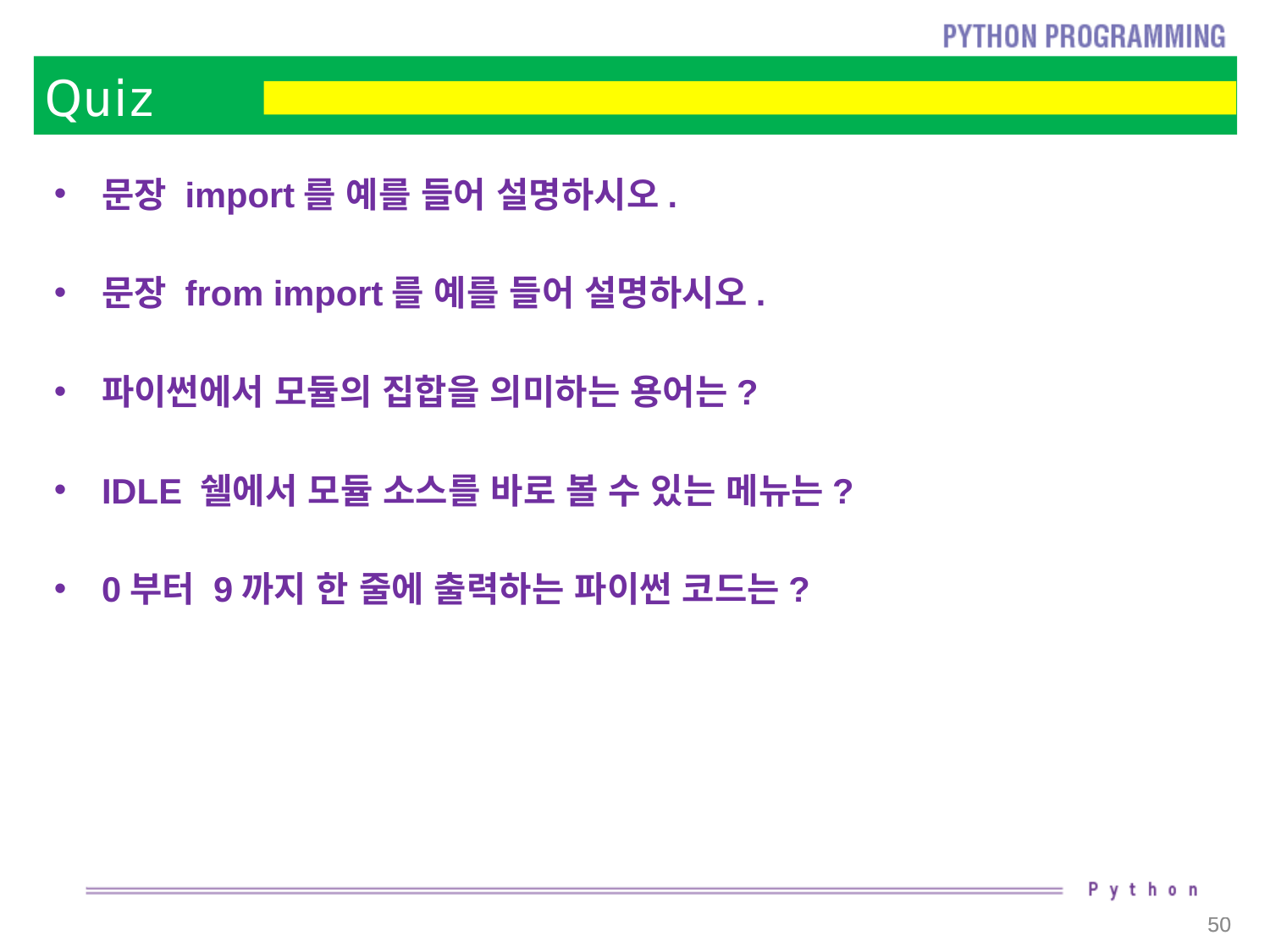

# Quiz

문장 import를 예를 들어 설명하시오.

문장 from import를 예를 들어 설명하시오.

파이썬에서 모듈의 집합을 의미하는 용어는?

IDLE 쉘에서 모듈 소스를 바로 볼 수 있는 메뉴는?

0부터 9까지 한 줄에 출력하는 파이썬 코드는?

50